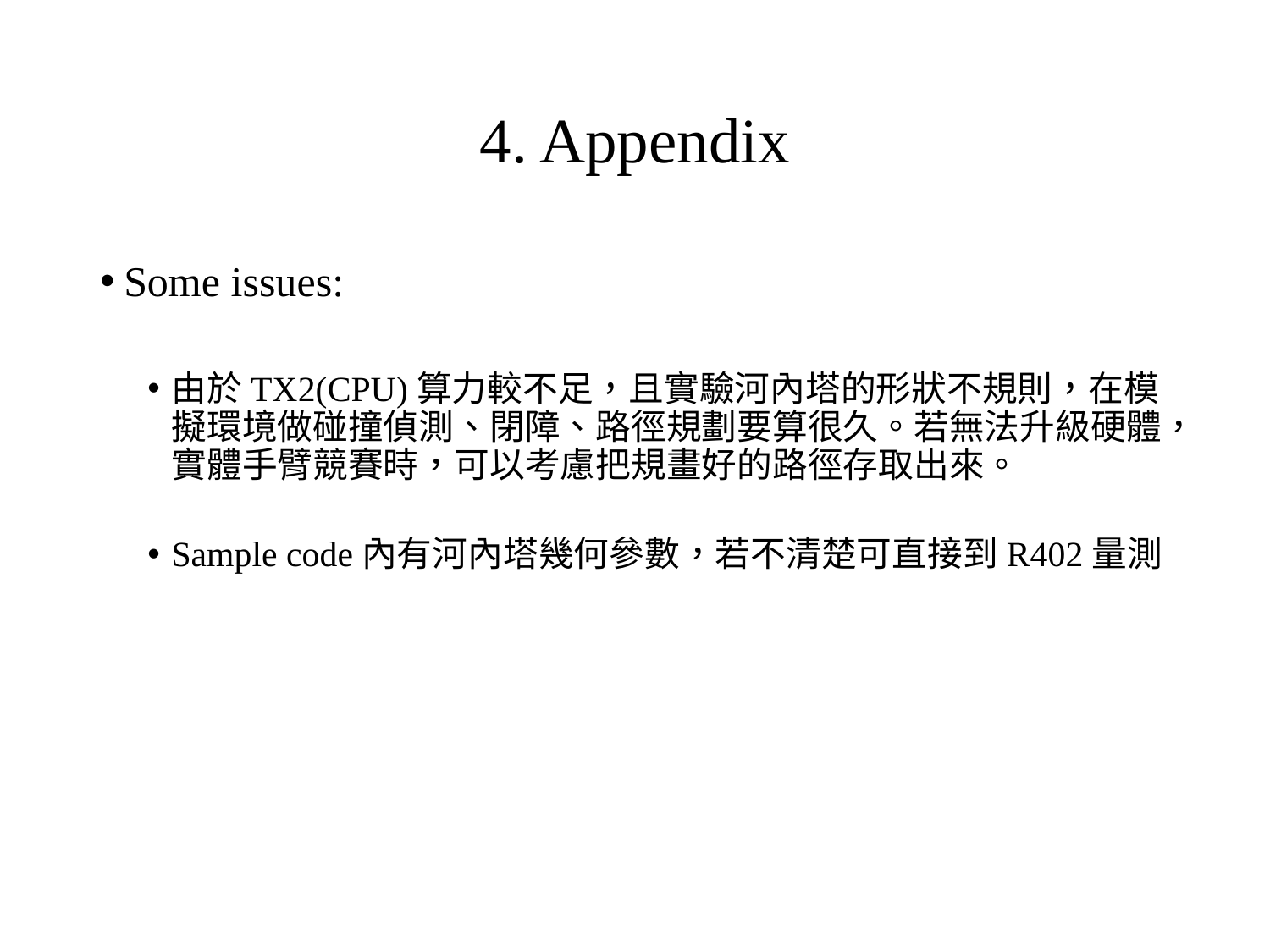

# 4. Appendix
Some issues:

由於TX2(CPU)算力較不足，且實驗河內塔的形狀不規則，在模擬環境做碰撞偵測、閉障、路徑規劃要算很久。若無法升級硬體，實體手臂競賽時，可以考慮把規畫好的路徑存取出來。

Sample code內有河內塔幾何參數，若不清楚可直接到R402量測